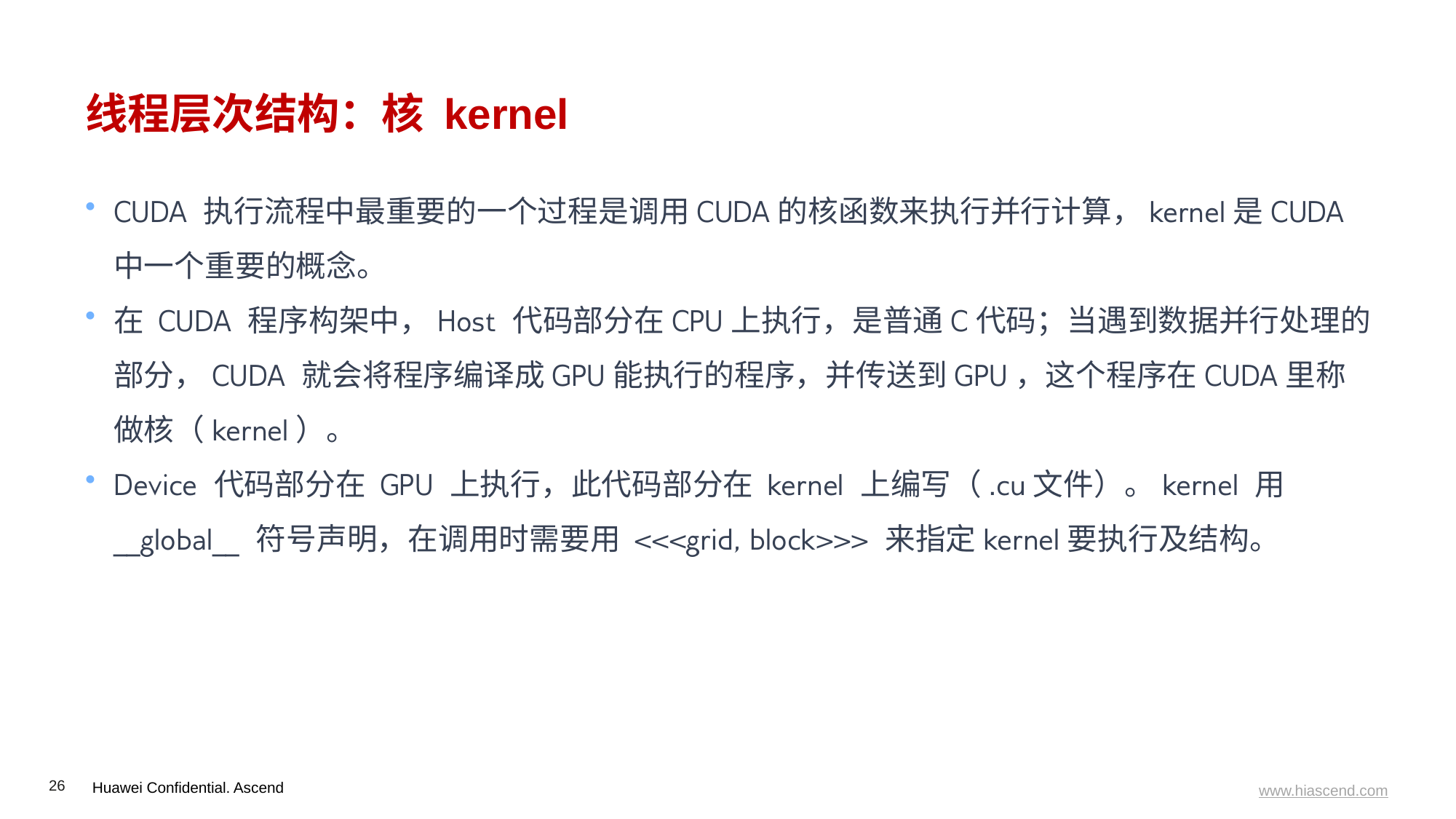

# 线程层次结构：核 kernel
CUDA 执行流程中最重要的一个过程是调用CUDA的核函数来执行并行计算，kernel是CUDA中一个重要的概念。
在 CUDA 程序构架中，Host 代码部分在CPU上执行，是普通C代码；当遇到数据并行处理的部分，CUDA 就会将程序编译成GPU能执行的程序，并传送到GPU，这个程序在CUDA里称做核（kernel）。
Device 代码部分在 GPU 上执行，此代码部分在 kernel 上编写（.cu文件）。kernel 用 __global__ 符号声明，在调用时需要用 <<<grid, block>>> 来指定kernel要执行及结构。